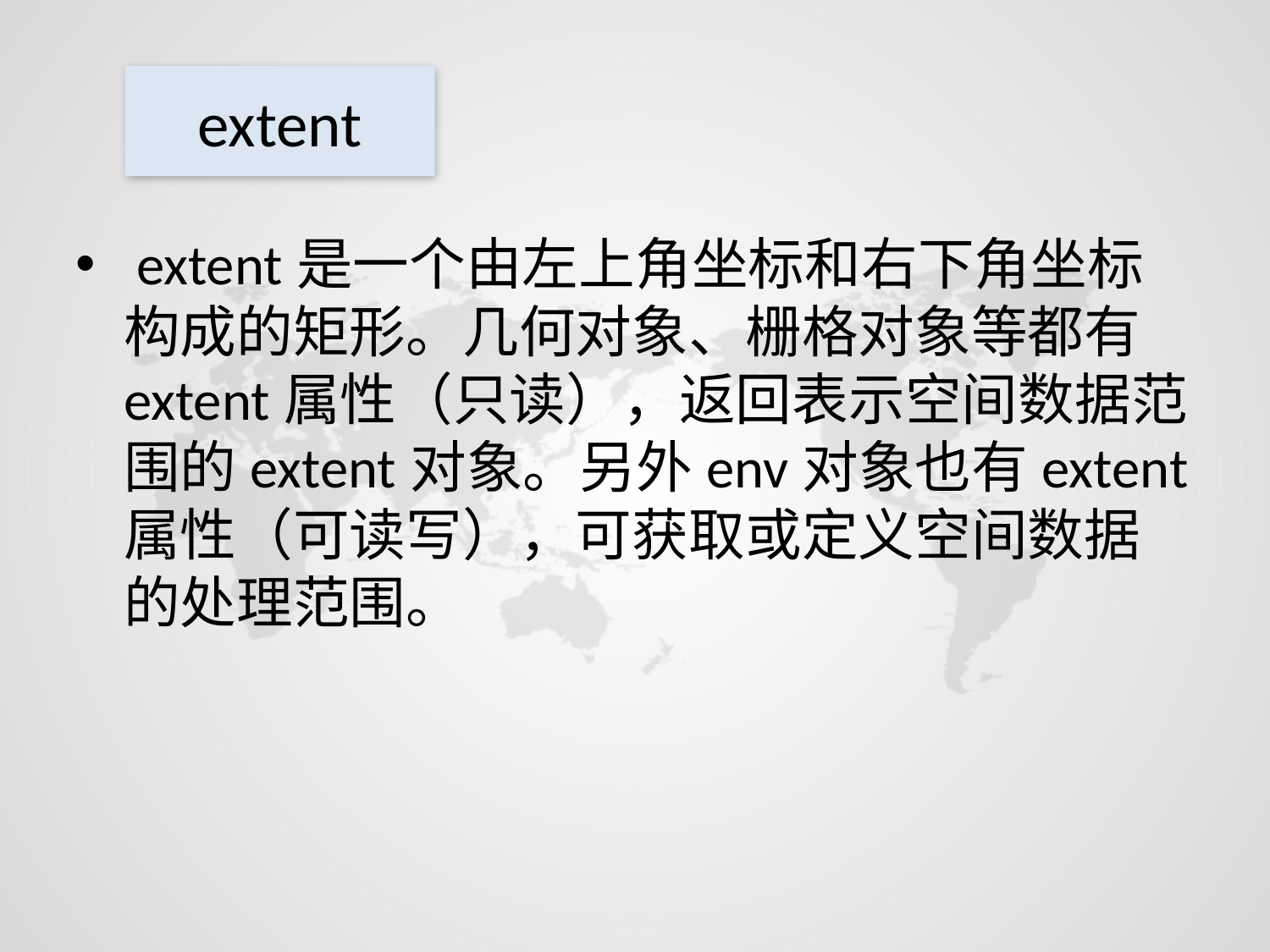

# extent
 extent是一个由左上角坐标和右下角坐标构成的矩形。几何对象、栅格对象等都有extent属性（只读），返回表示空间数据范围的extent对象。另外env对象也有extent属性（可读写），可获取或定义空间数据的处理范围。